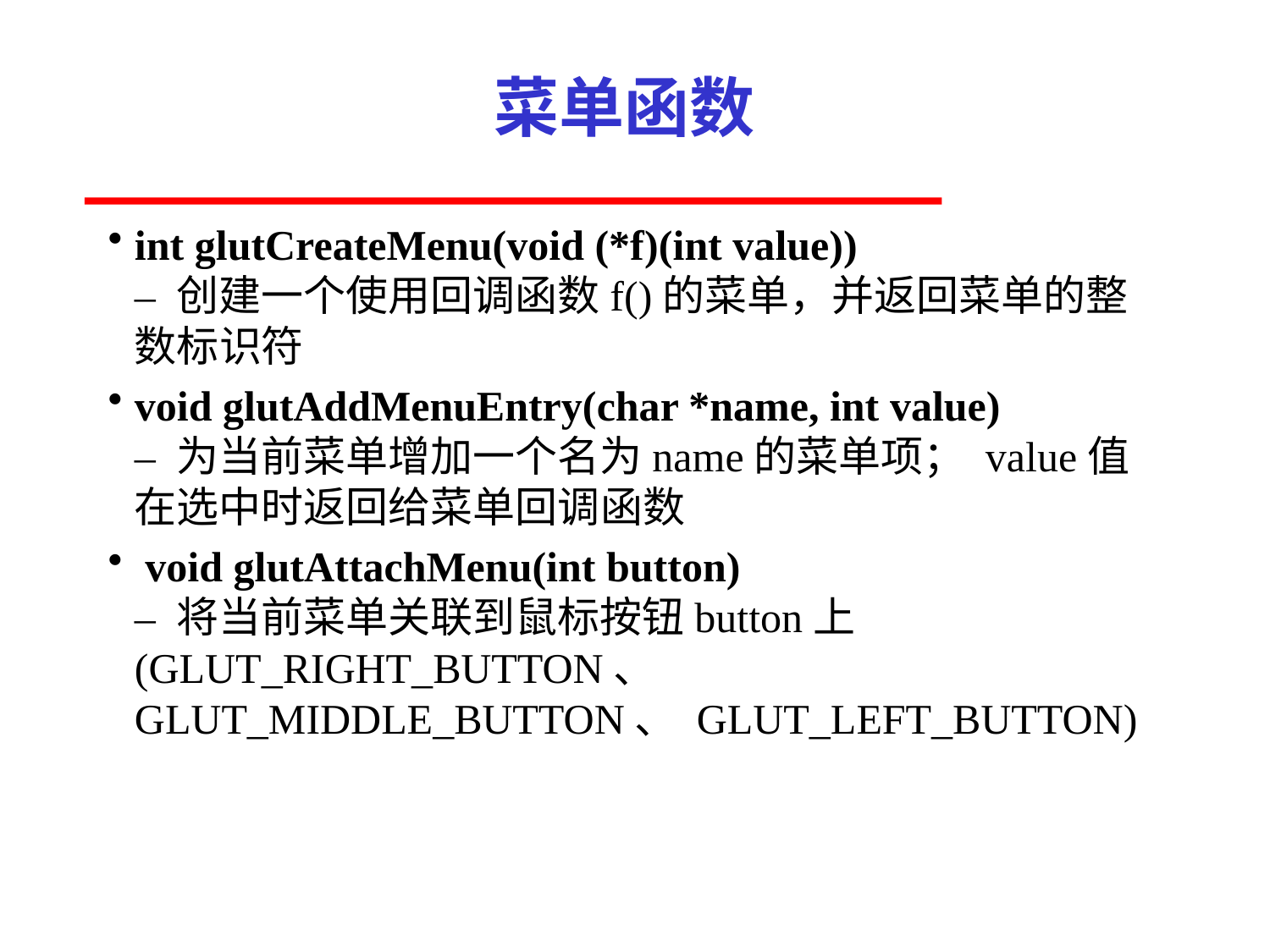

# 菜单函数
int glutCreateMenu(void (*f)(int value))
– 创建一个使用回调函数f()的菜单，并返回菜单的整数标识符
void glutAddMenuEntry(char *name, int value)
– 为当前菜单增加一个名为name的菜单项； value值在选中时返回给菜单回调函数
 void glutAttachMenu(int button)
– 将当前菜单关联到鼠标按钮button上(GLUT_RIGHT_BUTTON、
GLUT_MIDDLE_BUTTON、 GLUT_LEFT_BUTTON)
57